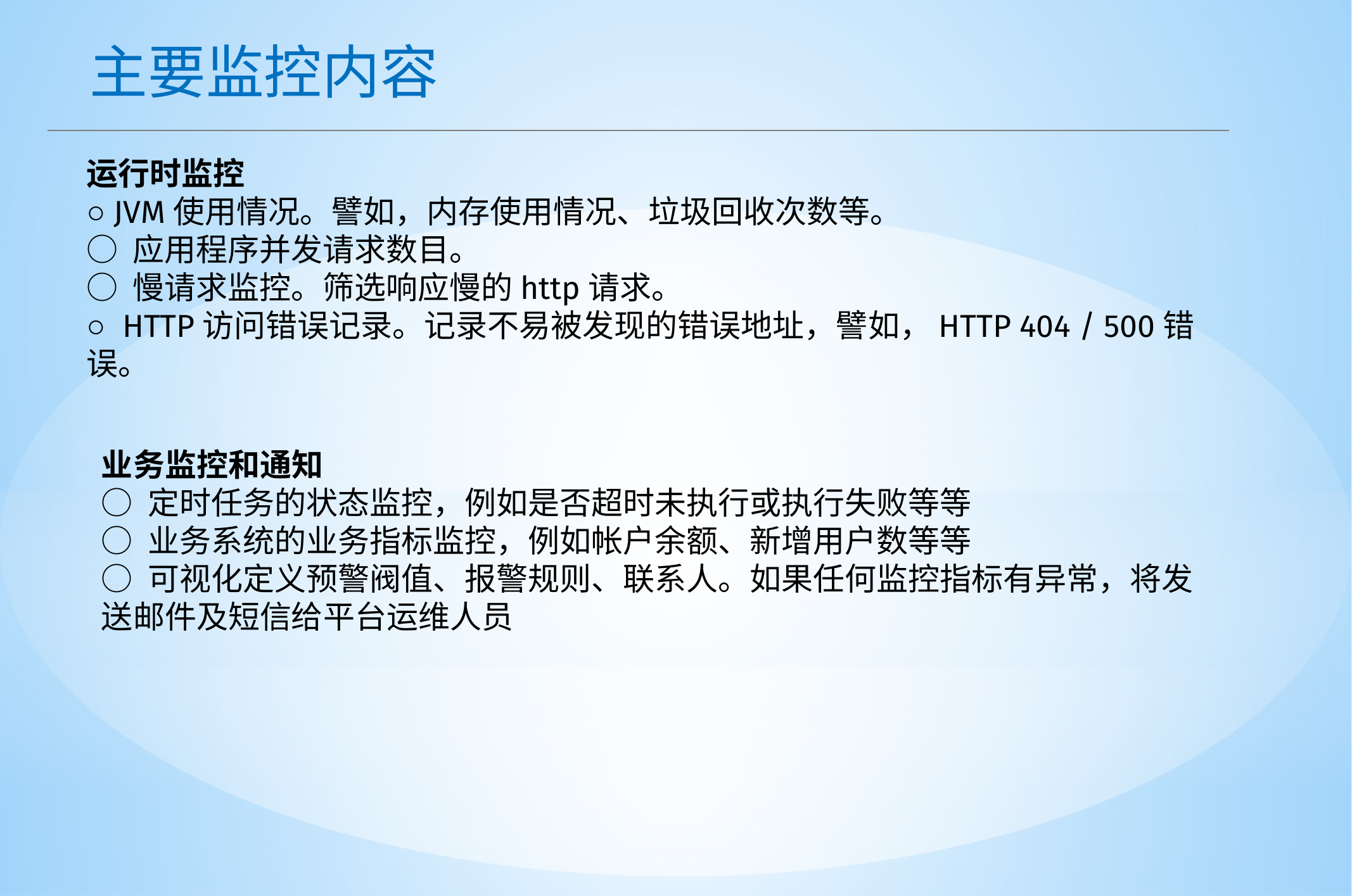

主要监控内容
运行时监控
○ JVM使用情况。譬如，内存使用情况、垃圾回收次数等。
○ 应用程序并发请求数目。
○ 慢请求监控。筛选响应慢的http请求。
○  HTTP访问错误记录。记录不易被发现的错误地址，譬如，HTTP 404 / 500错误。
业务监控和通知
○ 定时任务的状态监控，例如是否超时未执行或执行失败等等
○ 业务系统的业务指标监控，例如帐户余额、新增用户数等等
○ 可视化定义预警阀值、报警规则、联系人。如果任何监控指标有异常，将发送邮件及短信给平台运维人员